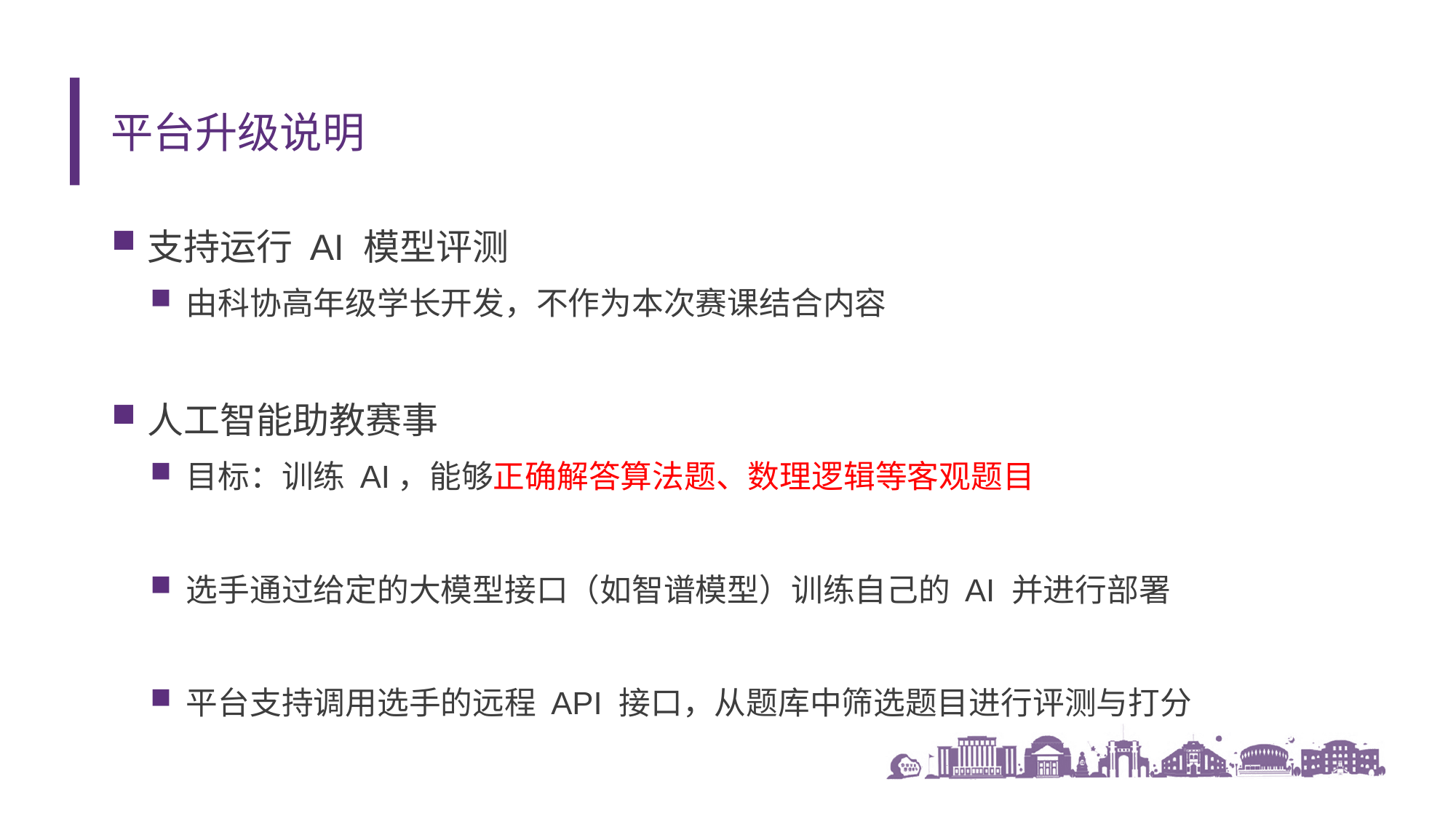

# 平台升级说明
支持运行 AI 模型评测
由科协高年级学长开发，不作为本次赛课结合内容

人工智能助教赛事
目标：训练 AI，能够正确解答算法题、数理逻辑等客观题目

选手通过给定的大模型接口（如智谱模型）训练自己的 AI 并进行部署

平台支持调用选手的远程 API 接口，从题库中筛选题目进行评测与打分